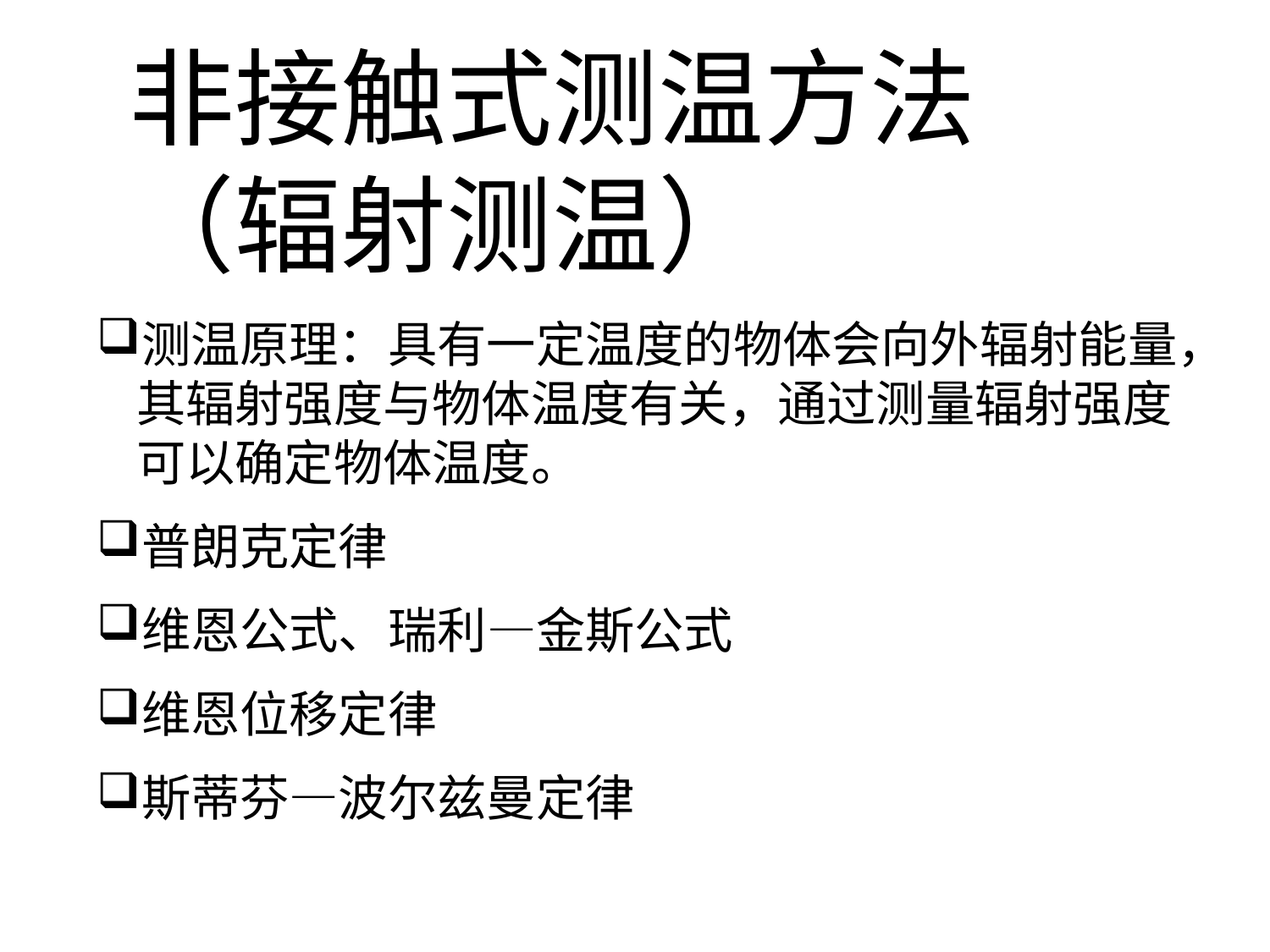

非接触式测温方法（辐射测温）
测温原理：具有一定温度的物体会向外辐射能量，其辐射强度与物体温度有关，通过测量辐射强度可以确定物体温度。
普朗克定律
维恩公式、瑞利—金斯公式
维恩位移定律
斯蒂芬—波尔兹曼定律